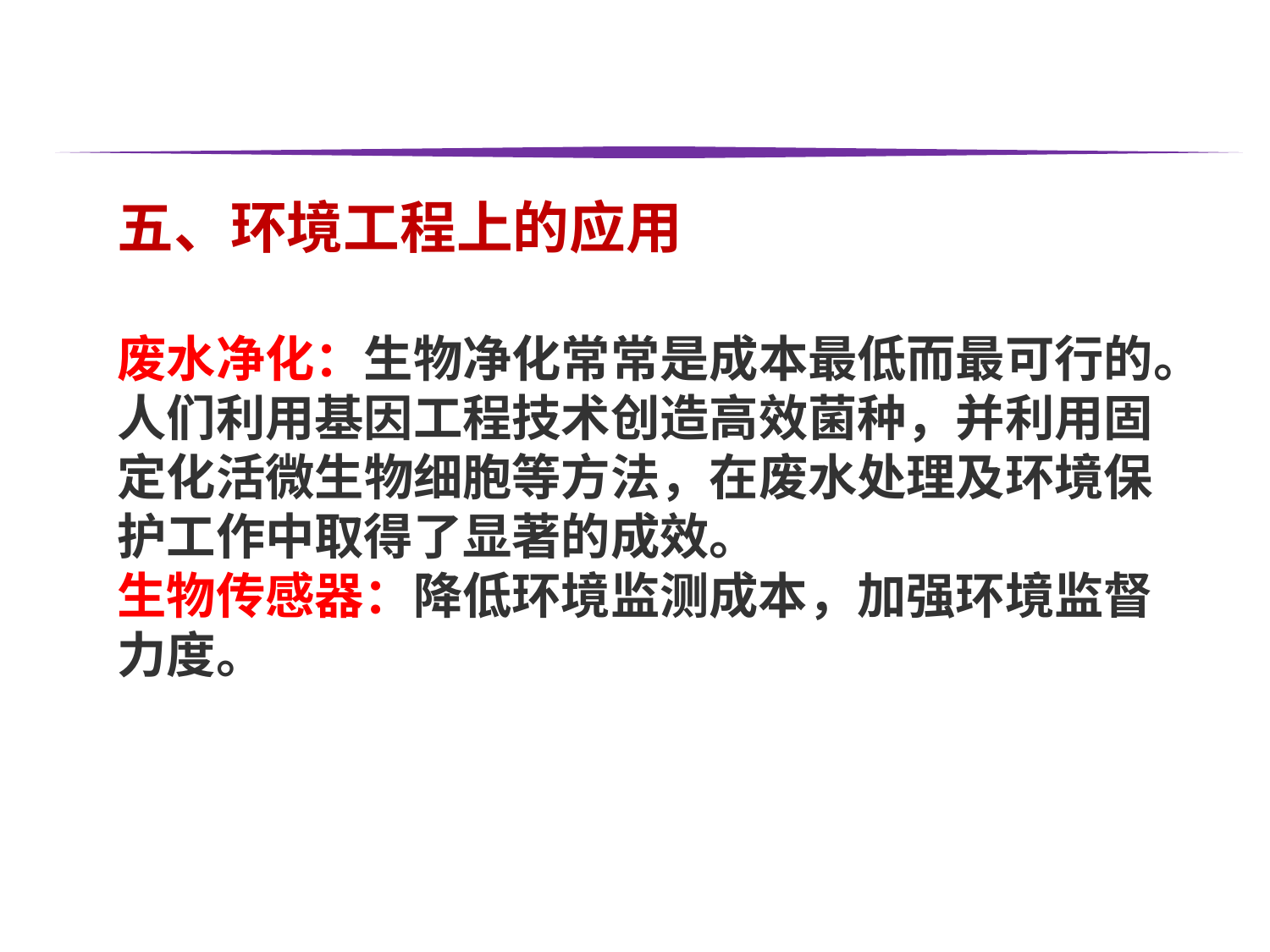

五、环境工程上的应用

废水净化：生物净化常常是成本最低而最可行的。人们利用基因工程技术创造高效菌种，并利用固定化活微生物细胞等方法，在废水处理及环境保护工作中取得了显著的成效。
生物传感器：降低环境监测成本，加强环境监督力度。